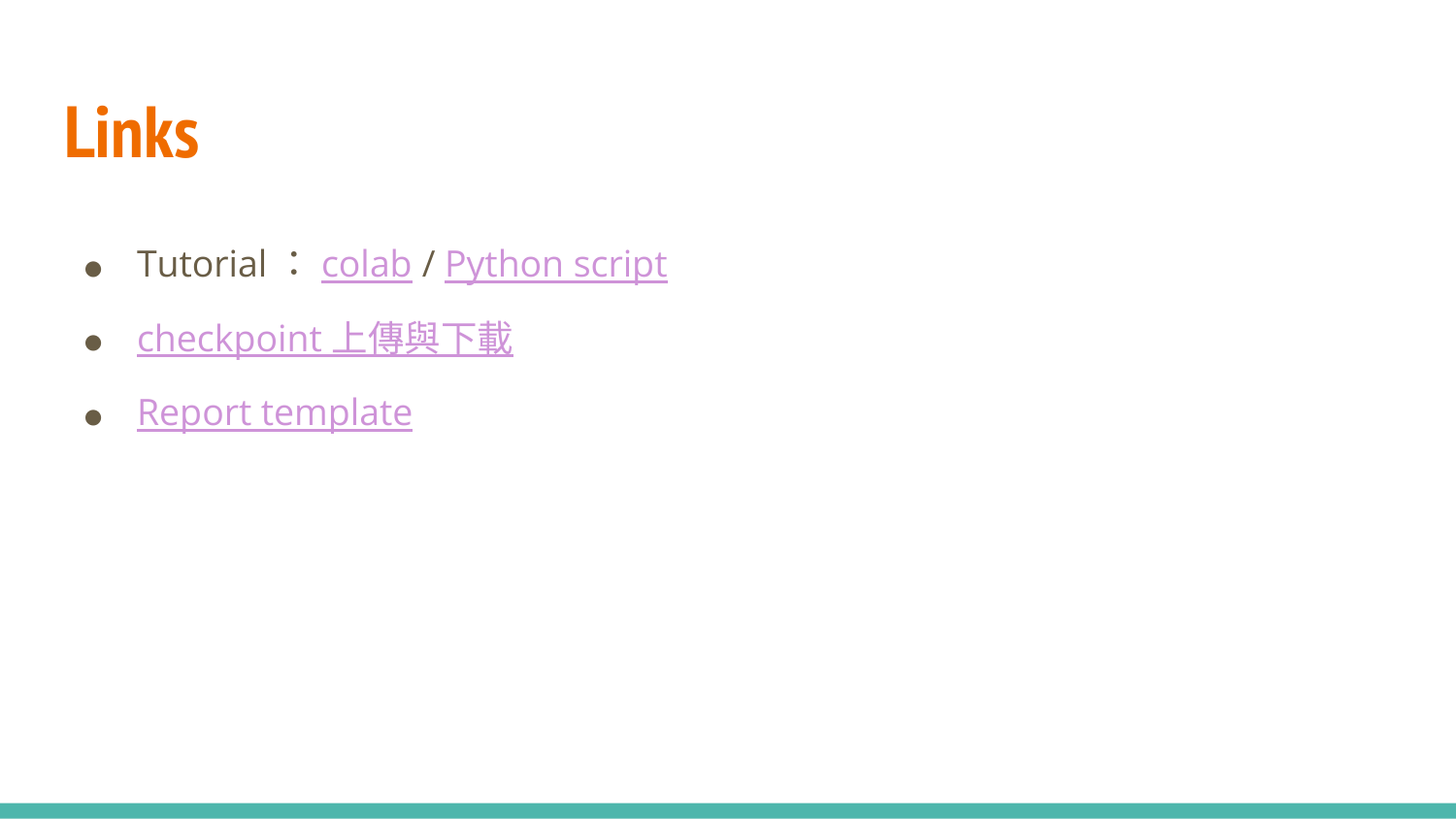

# Links
Tutorial：colab / Python script
checkpoint 上傳與下載
Report template